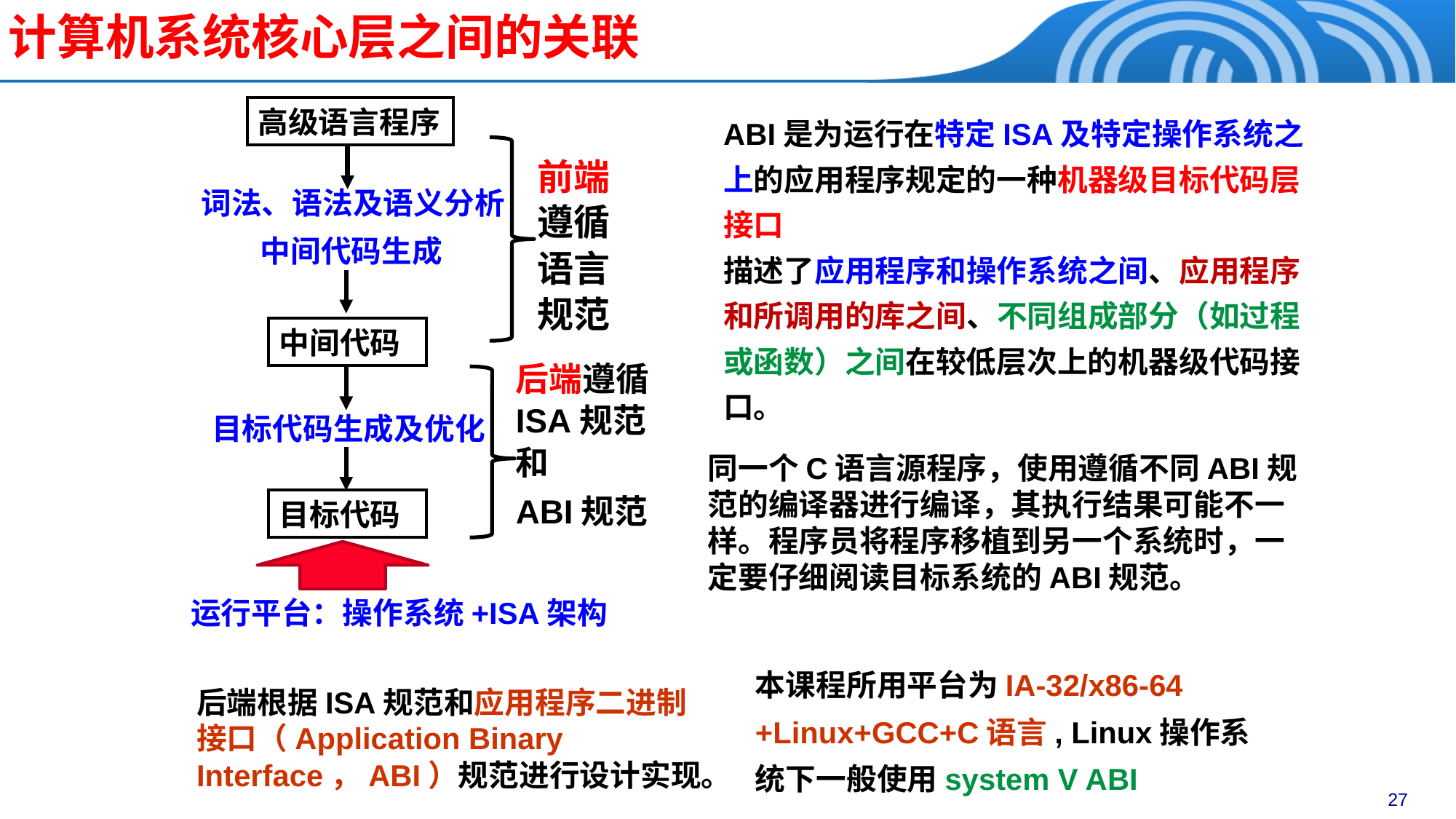

# 计算机系统核心层之间的关联
高级语言程序
ABI是为运行在特定ISA及特定操作系统之上的应用程序规定的一种机器级目标代码层接口
描述了应用程序和操作系统之间、应用程序和所调用的库之间、不同组成部分（如过程或函数）之间在较低层次上的机器级代码接口。

前端遵循语言规范

词法、语法及语义分析
中间代码生成
中间代码
后端遵循ISA规范和
ABI规范

目标代码生成及优化
同一个C语言源程序，使用遵循不同ABI规范的编译器进行编译，其执行结果可能不一样。程序员将程序移植到另一个系统时，一定要仔细阅读目标系统的ABI规范。
目标代码

运行平台：操作系统+ISA架构
本课程所用平台为IA-32/x86-64 +Linux+GCC+C语言, Linux操作系统下一般使用system V ABI
后端根据ISA规范和应用程序二进制接口（Application Binary Interface，ABI）规范进行设计实现。